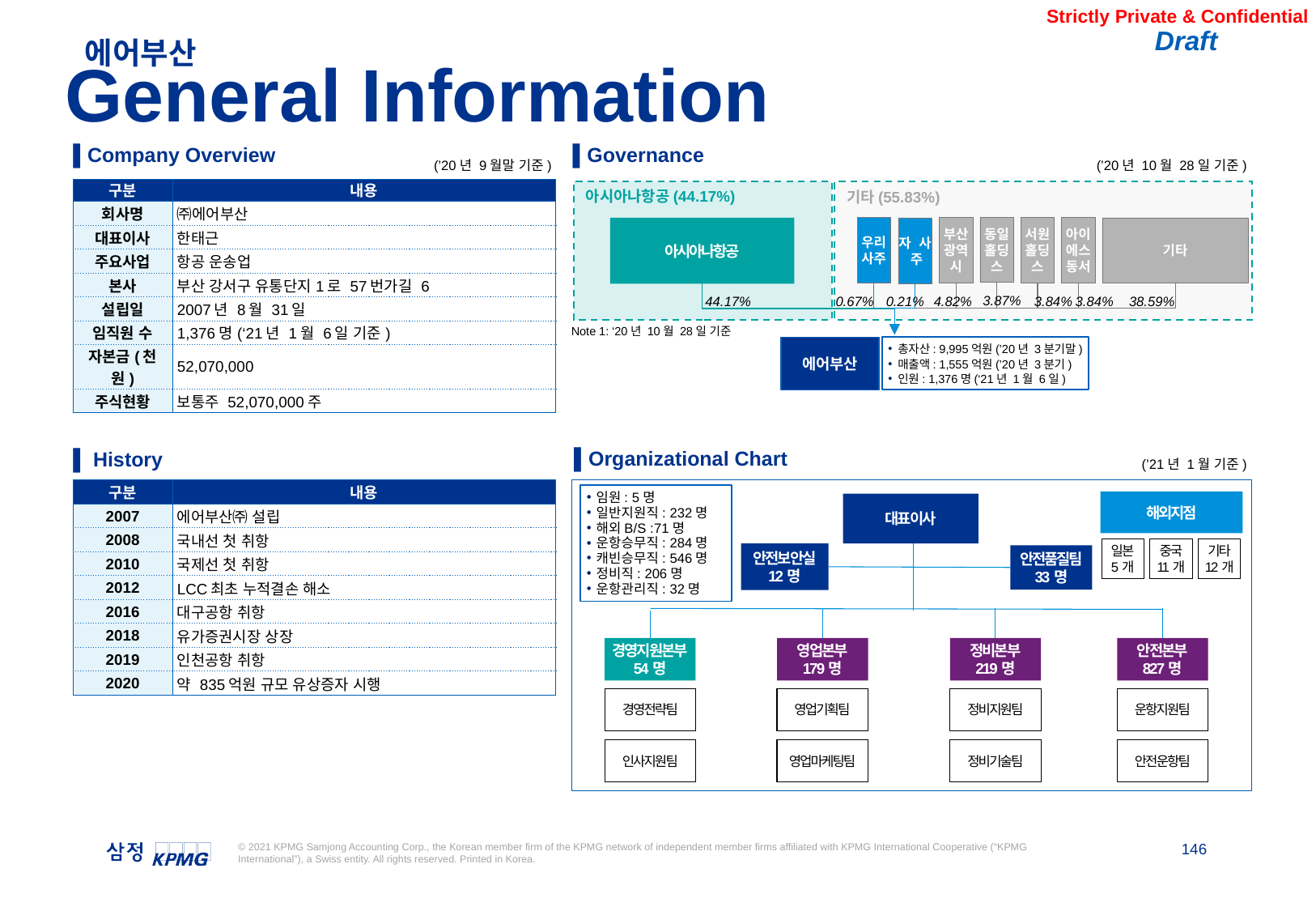

에어부산
General Information
▌Company Overview
▌Governance
(’20년 9월말 기준)
(’20년 10월 28일 기준)
| 구분 | 내용 |
| --- | --- |
| 회사명 | ㈜에어부산 |
| 대표이사 | 한태근 |
| 주요사업 | 항공 운송업 |
| 본사 | 부산 강서구 유통단지1로 57번가길 6 |
| 설립일 | 2007년 8월 31일 |
| 임직원 수 | 1,376명(‘21년 1월 6일 기준) |
| 자본금(천원) | 52,070,000 |
| 주식현황 | 보통주 52,070,000주 |
아시아나항공(44.17%)
아시아나항공
기타(55.83%)
우리사주
부산광역시
동일홀딩스
서원홀딩스
아이에스동서
자  사  주
기타
0.67%
0.21%
4.82%
3.87%
3.84%
3.84%
38.59%
44.17%
Note 1: ‘20년 10월 28일 기준

총자산: 9,995억원(’20년 3분기말)
매출액: 1,555억원(’20년 3분기)
인원: 1,376명(‘21년 1월 6일)
에어부산

▌Organizational Chart
▌ History
(’21년 1월 기준)
| 구분 | 내용 |
| --- | --- |
| 2007 | 에어부산㈜ 설립 |
| 2008 | 국내선 첫 취항 |
| 2010 | 국제선 첫 취항 |
| 2012 | LCC최초 누적결손 해소 |
| 2016 | 대구공항 취항 |
| 2018 | 유가증권시장 상장 |
| 2019 | 인천공항 취항 |
| 2020 | 약 835억원 규모 유상증자 시행 |

임원: 5명
일반지원직: 232명
해외B/S :71명
운항승무직: 284명
캐빈승무직: 546명
정비직: 206명
운항관리직: 32명
해외지점
대표이사
기타
12개
일본
5개
중국
11개
안전보안실
12명
안전품질팀
33명
경영지원본부
54명
영업본부
179명
정비본부
219명
안전본부
827명
경영전략팀
영업기획팀
정비지원팀
운항지원팀
인사지원팀
영업마케팅팀
정비기술팀
안전운항팀